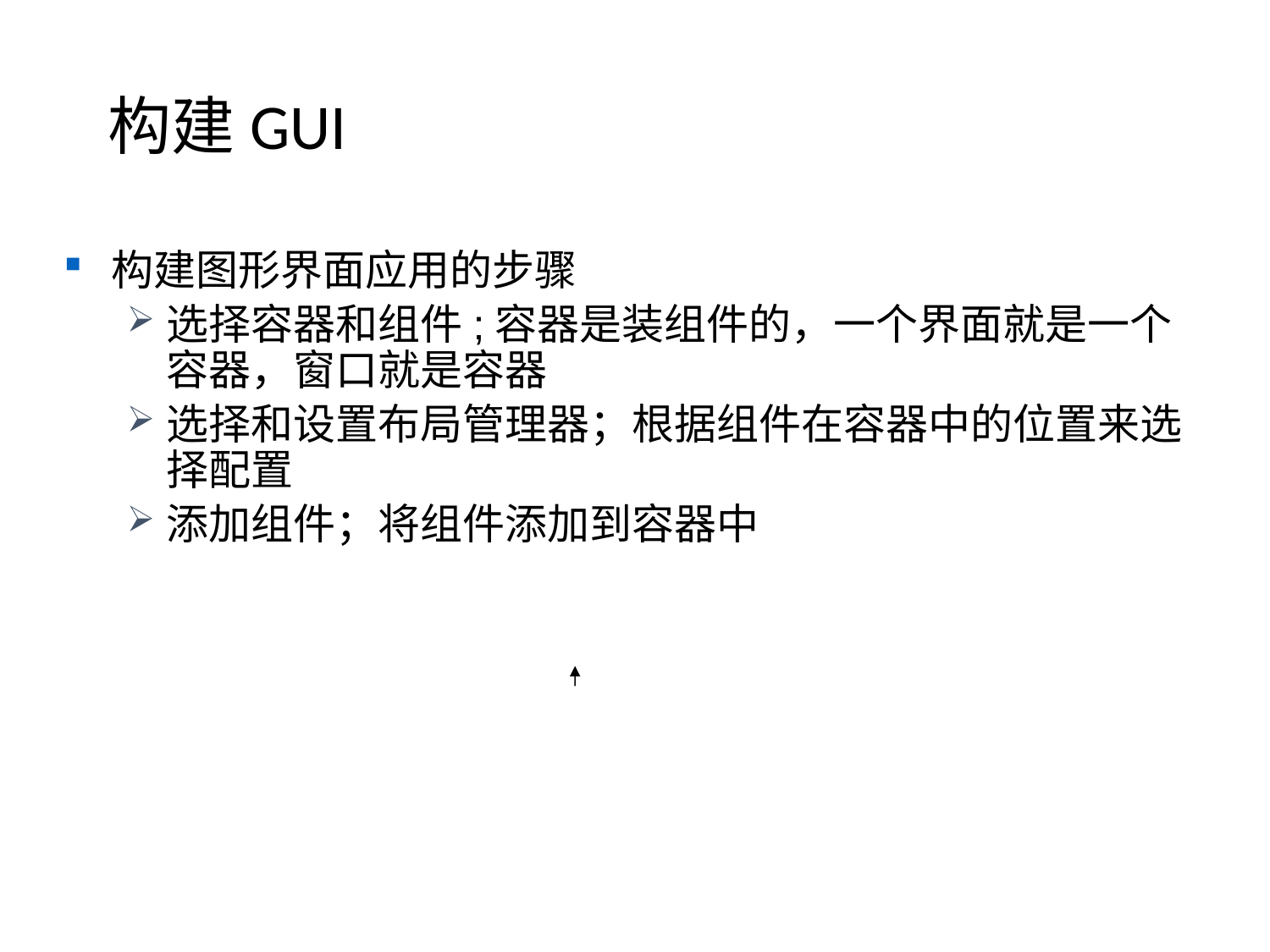

# 构建GUI
构建图形界面应用的步骤
选择容器和组件;容器是装组件的，一个界面就是一个容器，窗口就是容器
选择和设置布局管理器；根据组件在容器中的位置来选择配置
添加组件；将组件添加到容器中